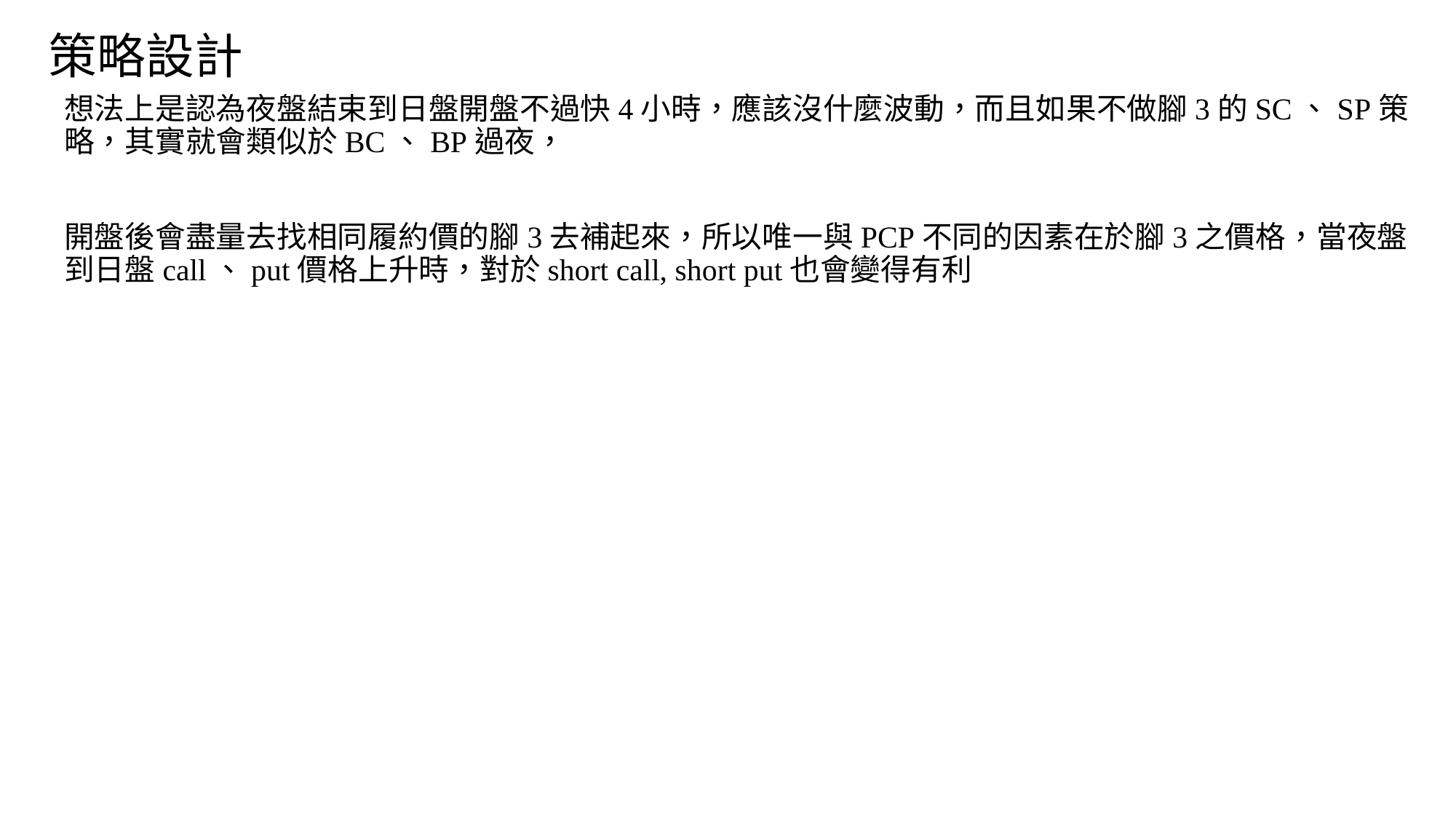

# 策略設計
想法上是認為夜盤結束到日盤開盤不過快4小時，應該沒什麼波動，而且如果不做腳3的SC、SP策略，其實就會類似於BC、BP過夜，

開盤後會盡量去找相同履約價的腳3去補起來，所以唯一與PCP不同的因素在於腳3之價格，當夜盤到日盤call、put價格上升時，對於short call, short put也會變得有利